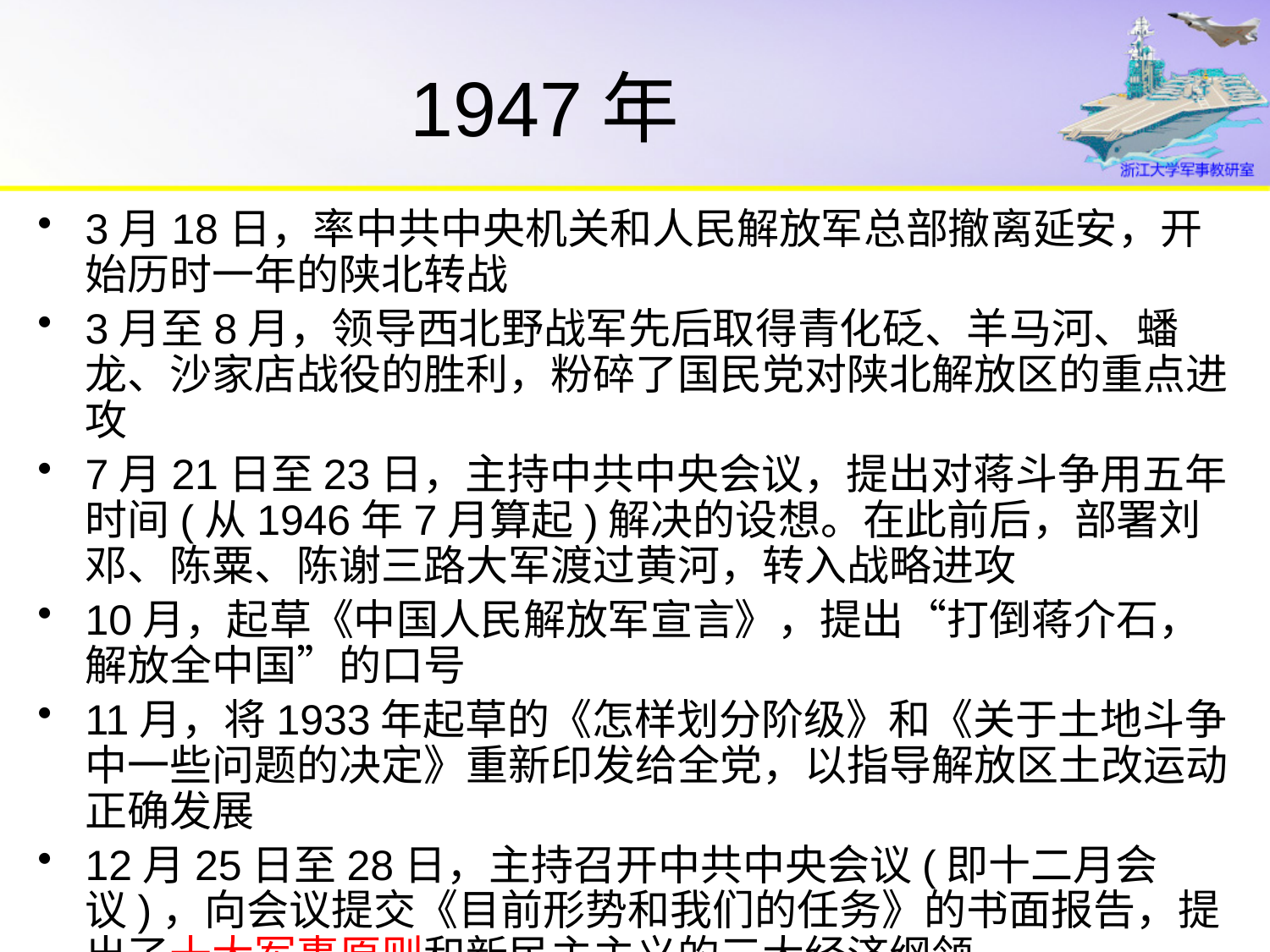

# 1947年
3月18日，率中共中央机关和人民解放军总部撤离延安，开始历时一年的陕北转战
3月至8月，领导西北野战军先后取得青化砭、羊马河、蟠龙、沙家店战役的胜利，粉碎了国民党对陕北解放区的重点进攻
7月21日至23日，主持中共中央会议，提出对蒋斗争用五年时间(从1946年7月算起)解决的设想。在此前后，部署刘邓、陈粟、陈谢三路大军渡过黄河，转入战略进攻
10月，起草《中国人民解放军宣言》，提出“打倒蒋介石，解放全中国”的口号
11月，将1933年起草的《怎样划分阶级》和《关于土地斗争中一些问题的决定》重新印发给全党，以指导解放区土改运动正确发展
12月25日至28日，主持召开中共中央会议(即十二月会议)，向会议提交《目前形势和我们的任务》的书面报告，提出了十大军事原则和新民主主义的三大经济纲领